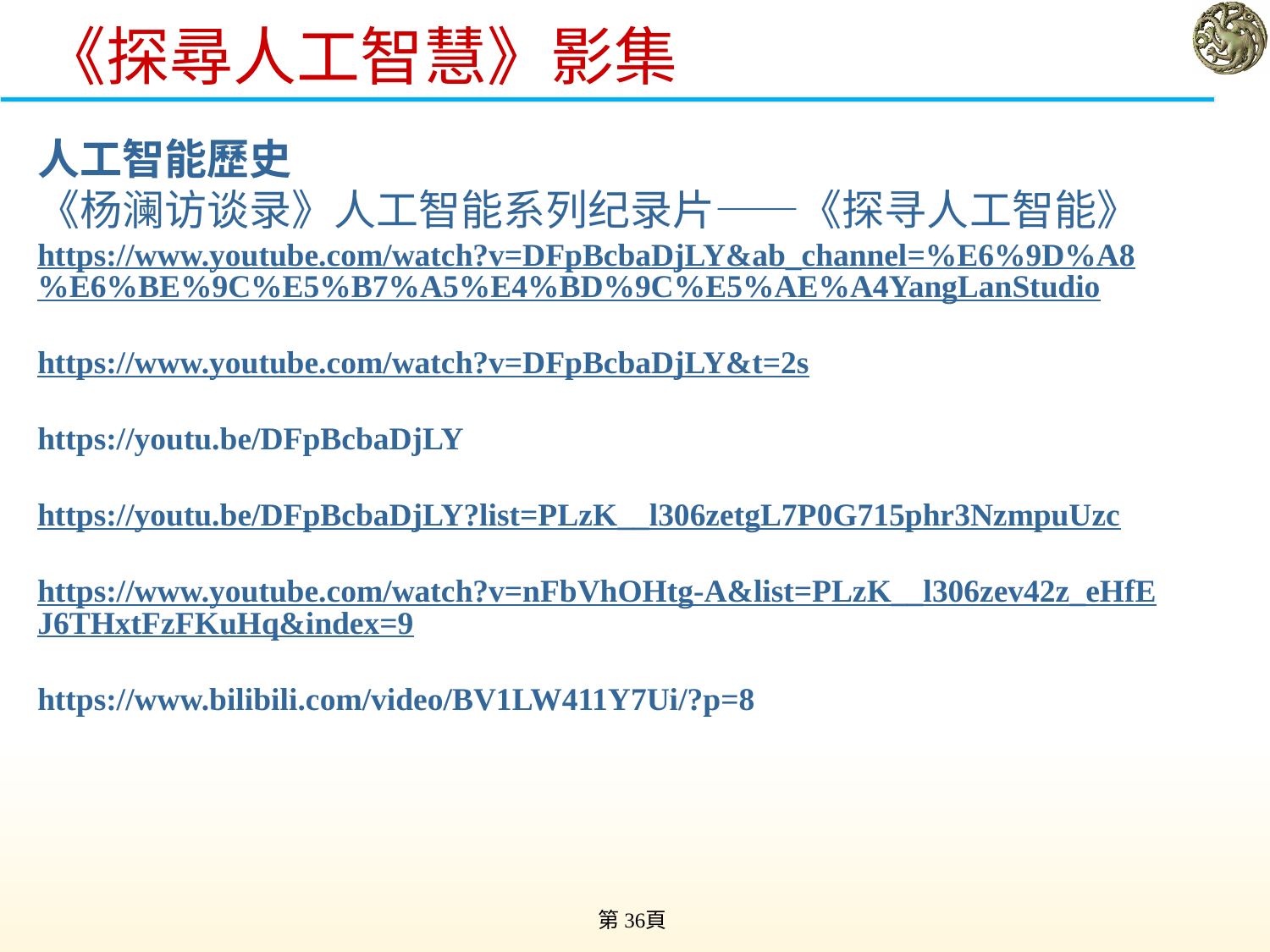

# 《探尋人工智慧》影集
人工智能歷史
《杨澜访谈录》人工智能系列纪录片——《探寻人工智能》
https://www.youtube.com/watch?v=DFpBcbaDjLY&ab_channel=%E6%9D%A8%E6%BE%9C%E5%B7%A5%E4%BD%9C%E5%AE%A4YangLanStudio

https://www.youtube.com/watch?v=DFpBcbaDjLY&t=2s

https://youtu.be/DFpBcbaDjLY

https://youtu.be/DFpBcbaDjLY?list=PLzK__l306zetgL7P0G715phr3NzmpuUzc

https://www.youtube.com/watch?v=nFbVhOHtg-A&list=PLzK__l306zev42z_eHfEJ6THxtFzFKuHq&index=9

https://www.bilibili.com/video/BV1LW411Y7Ui/?p=8